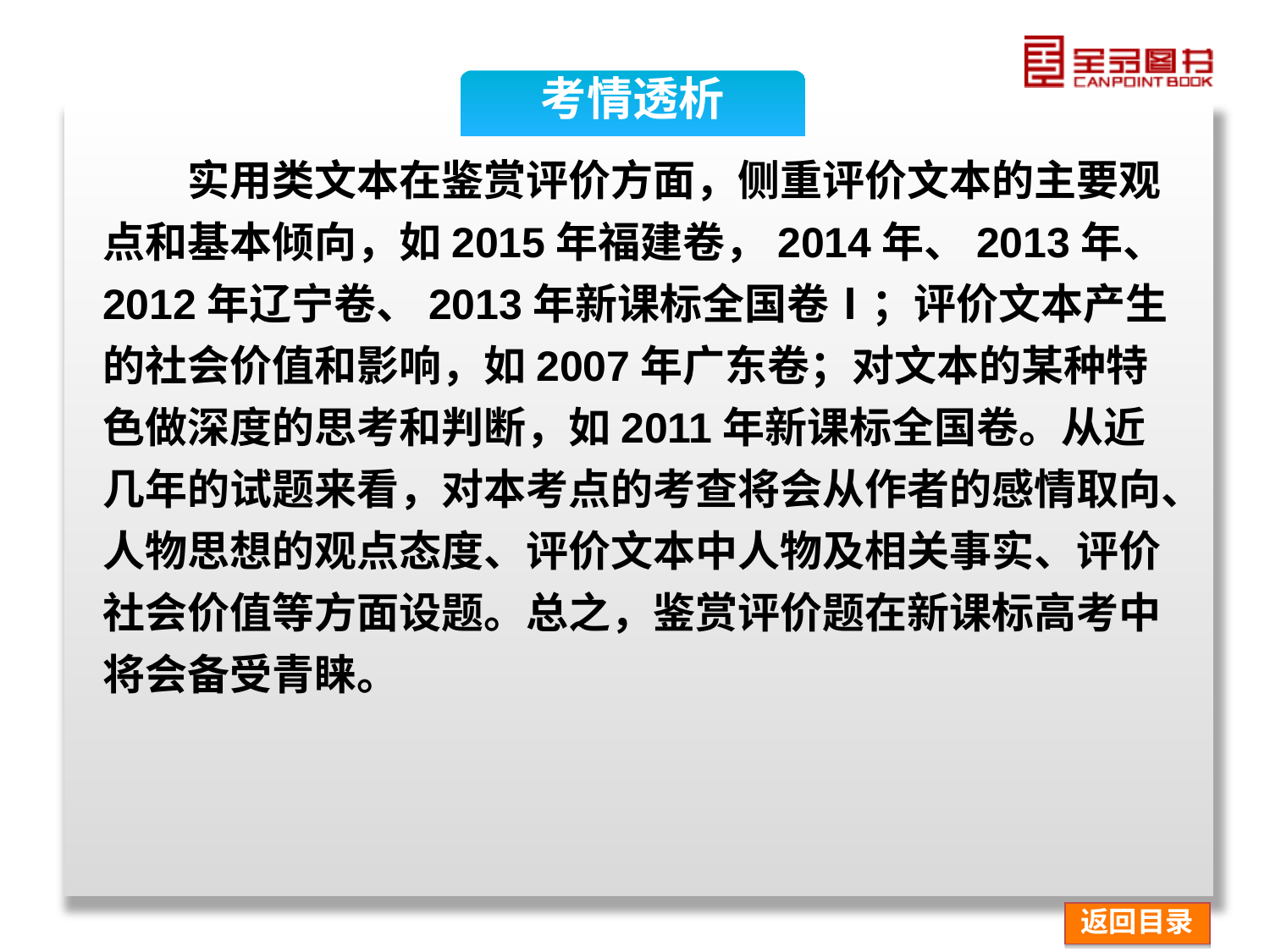

考情透析

　　实用类文本在鉴赏评价方面，侧重评价文本的主要观点和基本倾向，如2015年福建卷，2014年、2013年、2012年辽宁卷、2013年新课标全国卷Ⅰ；评价文本产生的社会价值和影响，如2007年广东卷；对文本的某种特色做深度的思考和判断，如2011年新课标全国卷。从近几年的试题来看，对本考点的考查将会从作者的感情取向、人物思想的观点态度、评价文本中人物及相关事实、评价社会价值等方面设题。总之，鉴赏评价题在新课标高考中将会备受青睐。

返回目录